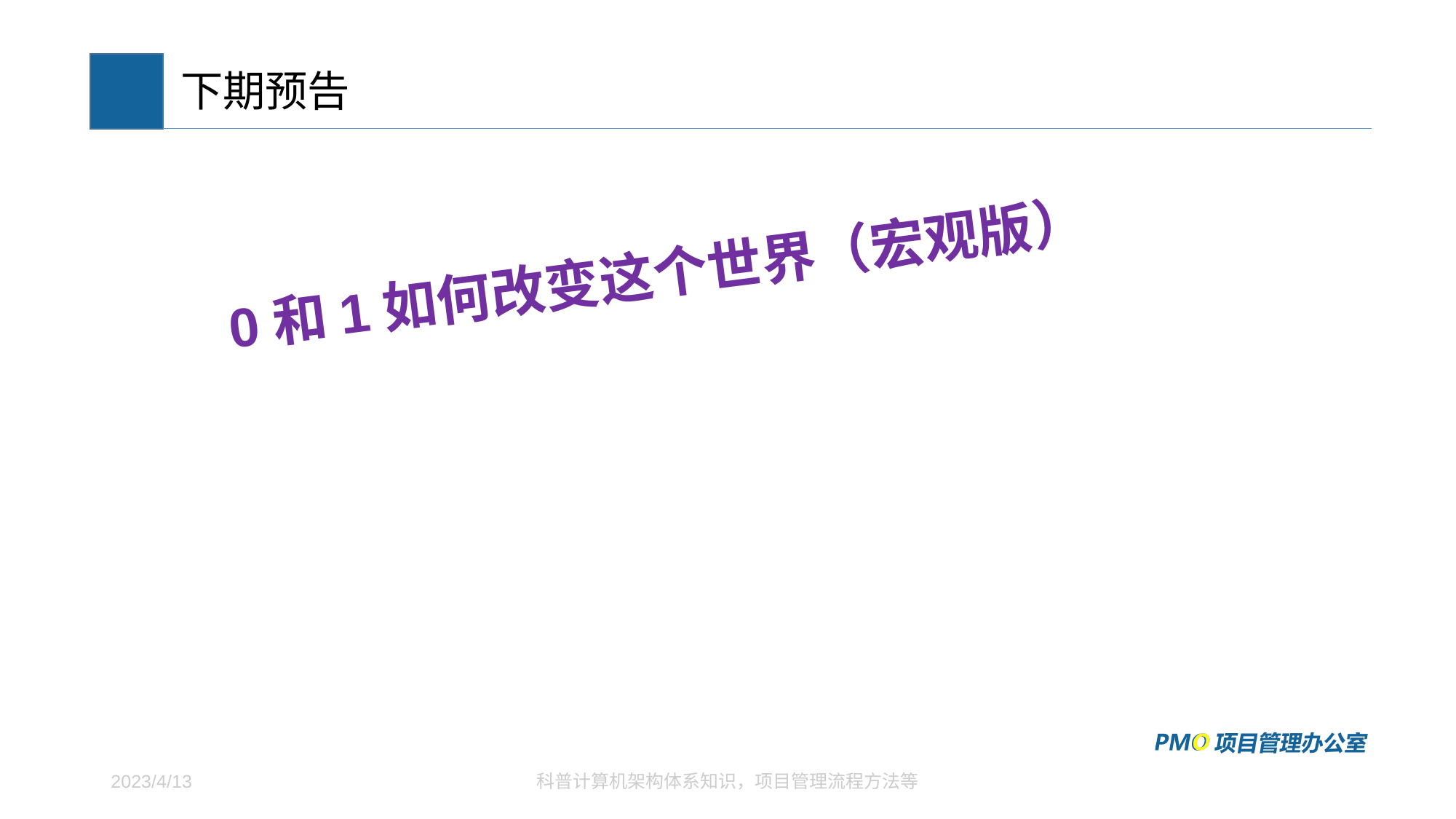

# 下期预告
0和1如何改变这个世界（宏观版）
2023/4/13
科普计算机架构体系知识，项目管理流程方法等